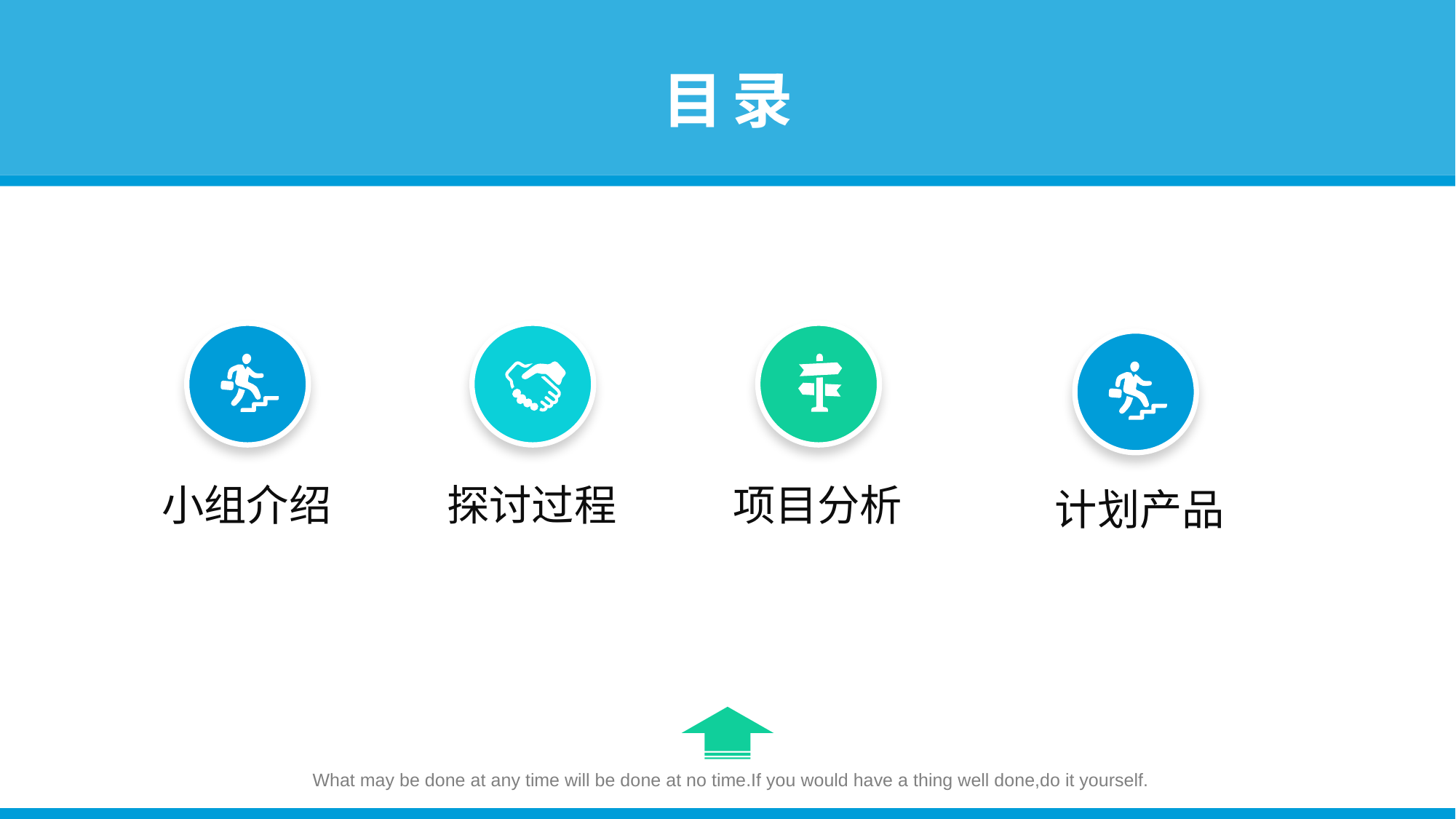

目录

小组介绍
探讨过程
项目分析
计划产品

What may be done at any time will be done at no time.If you would have a thing well done,do it yourself.